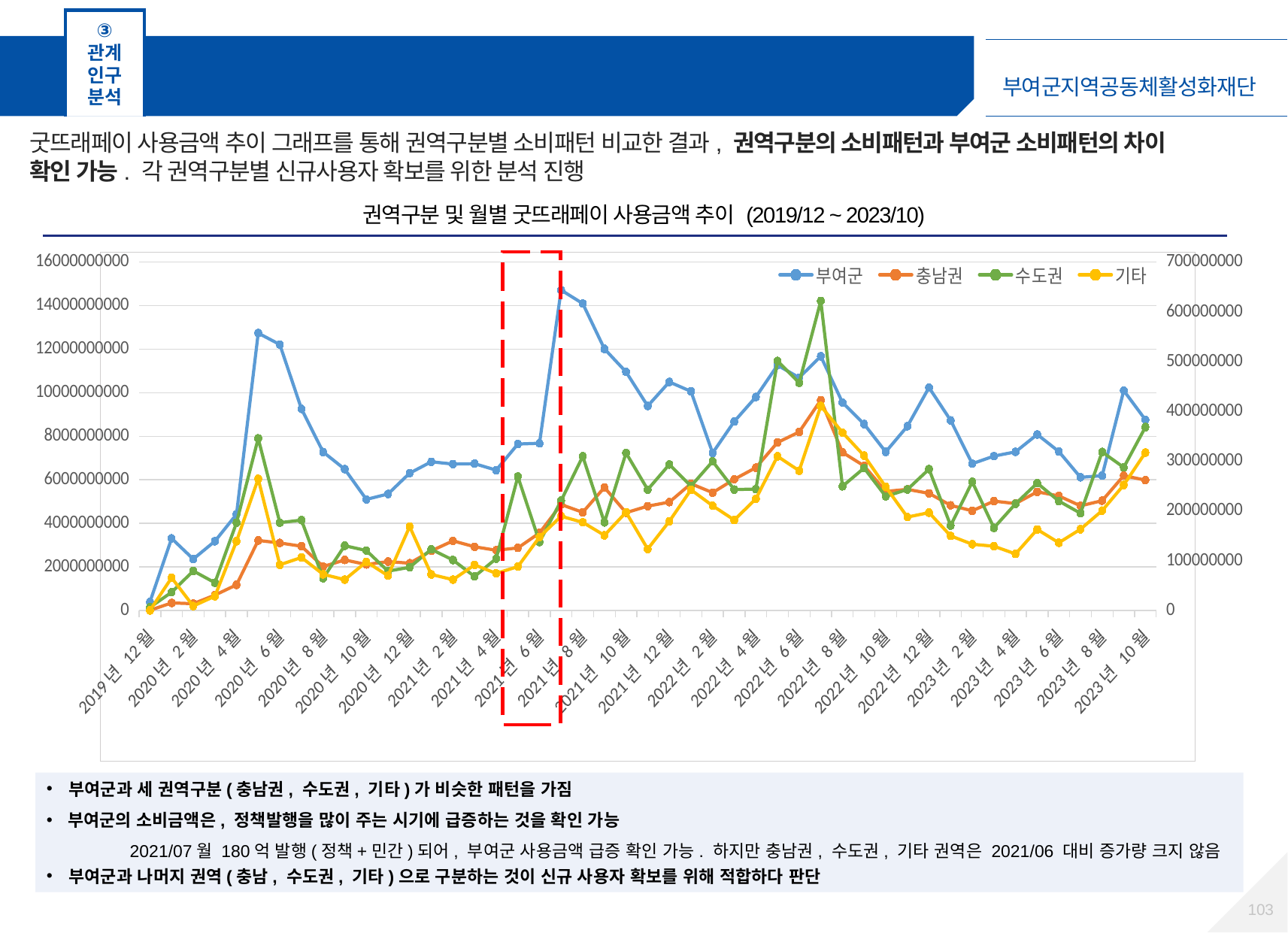

③
관계
인구
분석
거주지 기반 굿뜨래페이 사용내역 및 전처리 방안 - 거주지 기반 사용금액
굿뜨래페이 사용금액 추이 그래프를 통해 권역구분별 소비패턴 비교한 결과, 권역구분의 소비패턴과 부여군 소비패턴의 차이 확인 가능. 각 권역구분별 신규사용자 확보를 위한 분석 진행
권역구분 및 월별 굿뜨래페이 사용금액 추이 (2019/12 ~ 2023/10)

### Chart

| Category | 부여군 | 충남권 | 수도권 | 기타 |
|---|---|---|---|---|
| 43800 | 389677426.0 | 7702500.0 | 6172710.0 | 45000.0 |
| 43831 | 3306360169.0 | 344213220.0 | 36515090.0 | 65600000.0 |
| 43862 | 2356973528.0 | 309127740.0 | 79290800.0 | 8768100.0 |
| 43891 | 3177055910.0 | 702845640.0 | 55625860.0 | 28552300.0 |
| 43922 | 4414305363.0 | 1175997390.0 | 176241380.0 | 138984580.0 |
| 43952 | 12734331002.0 | 3211295490.0 | 345601190.0 | 264382960.0 |
| 43983 | 12210315431.0 | 3097534800.0 | 176255060.0 | 91648380.0 |
| 44013 | 9255524068.0 | 2947509510.0 | 181338220.0 | 106388600.0 |
| 44044 | 7275693204.0 | 2013110400.0 | 64602500.0 | 72560400.0 |
| 44075 | 6488164104.0 | 2317263600.0 | 129972820.0 | 61745500.0 |
| 44105 | 5098962161.0 | 2109241590.0 | 120305600.0 | 97497700.0 |
| 44136 | 5347628637.0 | 2241691200.0 | 78886900.0 | 69741790.0 |
| 44166 | 6304449606.0 | 2168091780.0 | 86623500.0 | 168387100.0 |
| 44197 | 6825292256.0 | 2734205190.0 | 122797540.0 | 72211700.0 |
| 44228 | 6721375158.0 | 3192810390.0 | 101163490.0 | 61745300.0 |
| 44256 | 6738209064.0 | 2922726210.0 | 68207720.0 | 91421860.0 |
| 44287 | 6442171105.0 | 2762119410.0 | 104078170.0 | 74342890.0 |
| 44317 | 7640325139.0 | 2870163690.0 | 268953250.0 | 88012270.0 |
| 44348 | 7675811672.0 | 3555960510.0 | 137336330.0 | 147352350.0 |
| 44378 | 14708075571.0 | 4862707080.0 | 220560060.0 | 189174510.0 |
| 44409 | 14089958847.0 | 4503116880.0 | 309625770.0 | 176936240.0 |
| 44440 | 12011737792.0 | 5646717690.0 | 176838680.0 | 150836140.0 |
| 44470 | 10951097343.0 | 4486696320.0 | 316380400.0 | 197174370.0 |
| 44501 | 9388563710.0 | 4790179410.0 | 242818030.0 | 123318890.0 |
| 44531 | 10491211192.0 | 4974586140.0 | 293186900.0 | 178997600.0 |
| 44562 | 10058716862.0 | 5818366800.0 | 249790880.0 | 242436300.0 |
| 44593 | 7232002246.0 | 5408093220.0 | 299445700.0 | 210304700.0 |
| 44621 | 8676387296.0 | 6023193120.0 | 242863780.0 | 181579600.0 |
| 44652 | 9802789063.0 | 6557210520.0 | 243789490.0 | 224185790.0 |
| 44682 | 11256962922.0 | 7713137880.0 | 501203240.0 | 309625540.0 |
| 44713 | 10690547357.0 | 8194042050.0 | 457328500.0 | 280669950.0 |
| 44743 | 11669698973.0 | 9656485290.0 | 621791260.0 | 410658200.0 |
| 44774 | 9550227664.0 | 7257243600.0 | 249384200.0 | 357431600.0 |
| 44805 | 8558374808.0 | 6638410830.0 | 286072500.0 | 310948410.0 |
| 44835 | 7280684213.0 | 5466332670.0 | 229140650.0 | 248266000.0 |
| 44866 | 8456348444.0 | 5560724940.0 | 242967160.0 | 187505980.0 |
| 44896 | 10235690262.0 | 5377465320.0 | 283834680.0 | 196411300.0 |
| 44927 | 8725207057.0 | 4825551090.0 | 170445510.0 | 149678260.0 |
| 44958 | 6738798071.0 | 4573479090.0 | 258341360.0 | 132934440.0 |
| 44986 | 7085827601.0 | 5020510680.0 | 165794810.0 | 128880840.0 |
| 45017 | 7282274937.0 | 4908625560.0 | 214268300.0 | 113441910.0 |
| 45047 | 8080979663.0 | 5446240950.0 | 255803290.0 | 162636800.0 |
| 45078 | 7296150627.0 | 5257247640.0 | 219695420.0 | 135948940.0 |
| 45108 | 6113311912.0 | 4804302180.0 | 195198650.0 | 163048900.0 |
| 45139 | 6185291355.0 | 5039218800.0 | 318358380.0 | 200396880.0 |
| 45170 | 10095125039.0 | 6188970840.0 | 287417290.0 | 252083980.0 |
| 45200 | 8755164772.0 | 5983431870.0 | 368290870.0 | 317112560.0 |
부여군과 세 권역구분(충남권, 수도권, 기타)가 비슷한 패턴을 가짐
부여군의 소비금액은, 정책발행을 많이 주는 시기에 급증하는 것을 확인 가능
2021/07월 180억 발행(정책+민간)되어, 부여군 사용금액 급증 확인 가능. 하지만 충남권, 수도권, 기타 권역은 2021/06 대비 증가량 크지 않음
부여군과 나머지 권역(충남, 수도권, 기타)으로 구분하는 것이 신규 사용자 확보를 위해 적합하다 판단
103